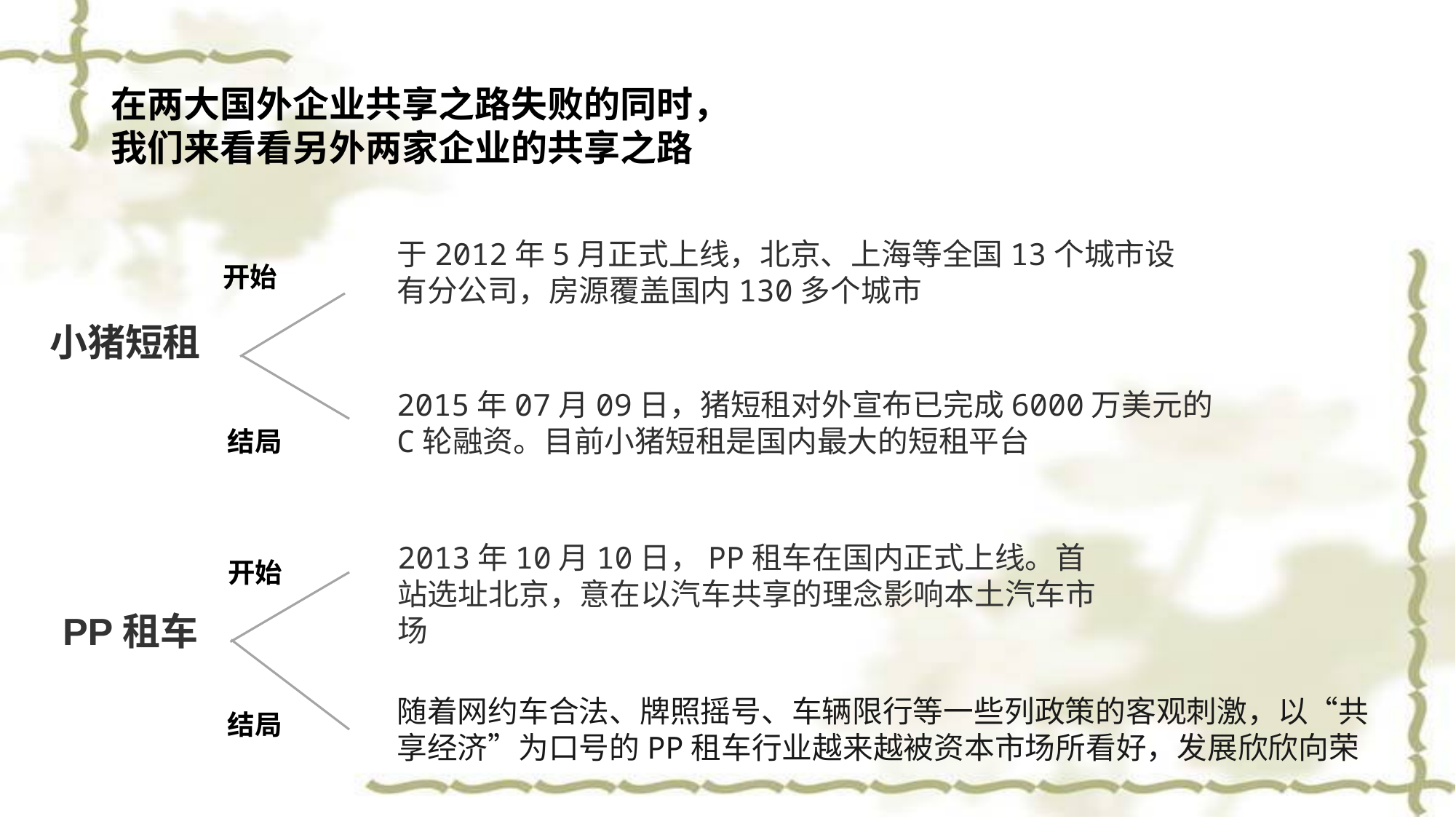

#
在两大国外企业共享之路失败的同时，我们来看看另外两家企业的共享之路

于2012年5月正式上线，北京、上海等全国13个城市设有分公司，房源覆盖国内130多个城市
开始
小猪短租
2015年07月09日，猪短租对外宣布已完成6000万美元的C轮融资。目前小猪短租是国内最大的短租平台
结局
2013年10月10日，PP租车在国内正式上线。首站选址北京，意在以汽车共享的理念影响本土汽车市场
开始
PP租车
随着网约车合法、牌照摇号、车辆限行等一些列政策的客观刺激，以“共享经济”为口号的PP租车行业越来越被资本市场所看好，发展欣欣向荣
结局